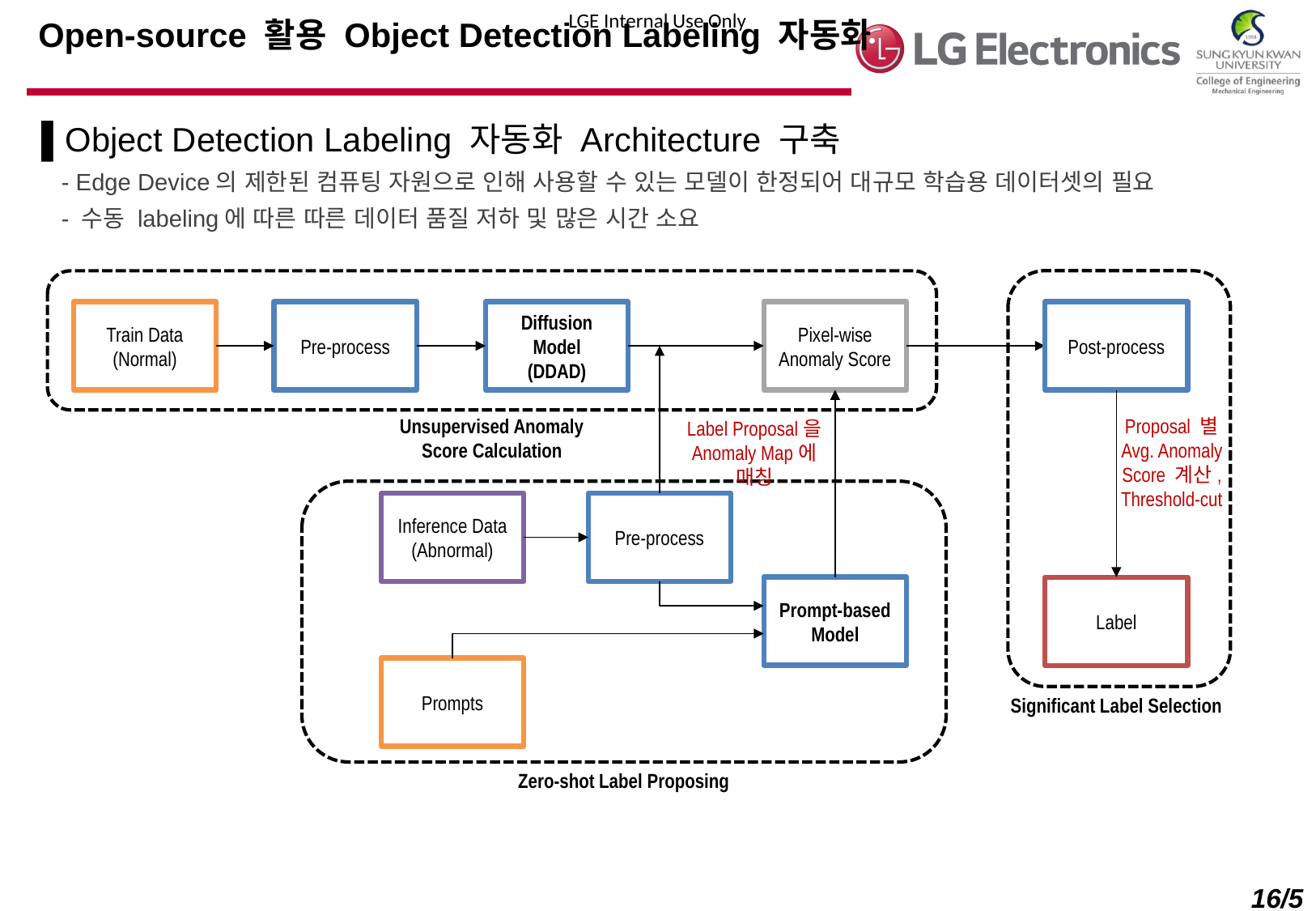

Open-source 활용 Object Detection Labeling 자동화
▌Object Detection Labeling 자동화 Architecture 구축
   - Edge Device의 제한된 컴퓨팅 자원으로 인해 사용할 수 있는 모델이 한정되어 대규모 학습용 데이터셋의 필요
   - 수동 labeling에 따른 따른 데이터 품질 저하 및 많은 시간 소요

Train Data
(Normal)
Pre-process
Diffusion
Model
(DDAD)
Pixel-wise Anomaly Score
Post-process
Unsupervised Anomaly Score Calculation
Proposal 별 Avg. Anomaly Score 계산, Threshold-cut
Label Proposal을 Anomaly Map에 매칭
0
Inference Data
(Abnormal)
Pre-process
Prompt-based Model
Label
Prompts
Significant Label Selection
Zero-shot Label Proposing
16/5